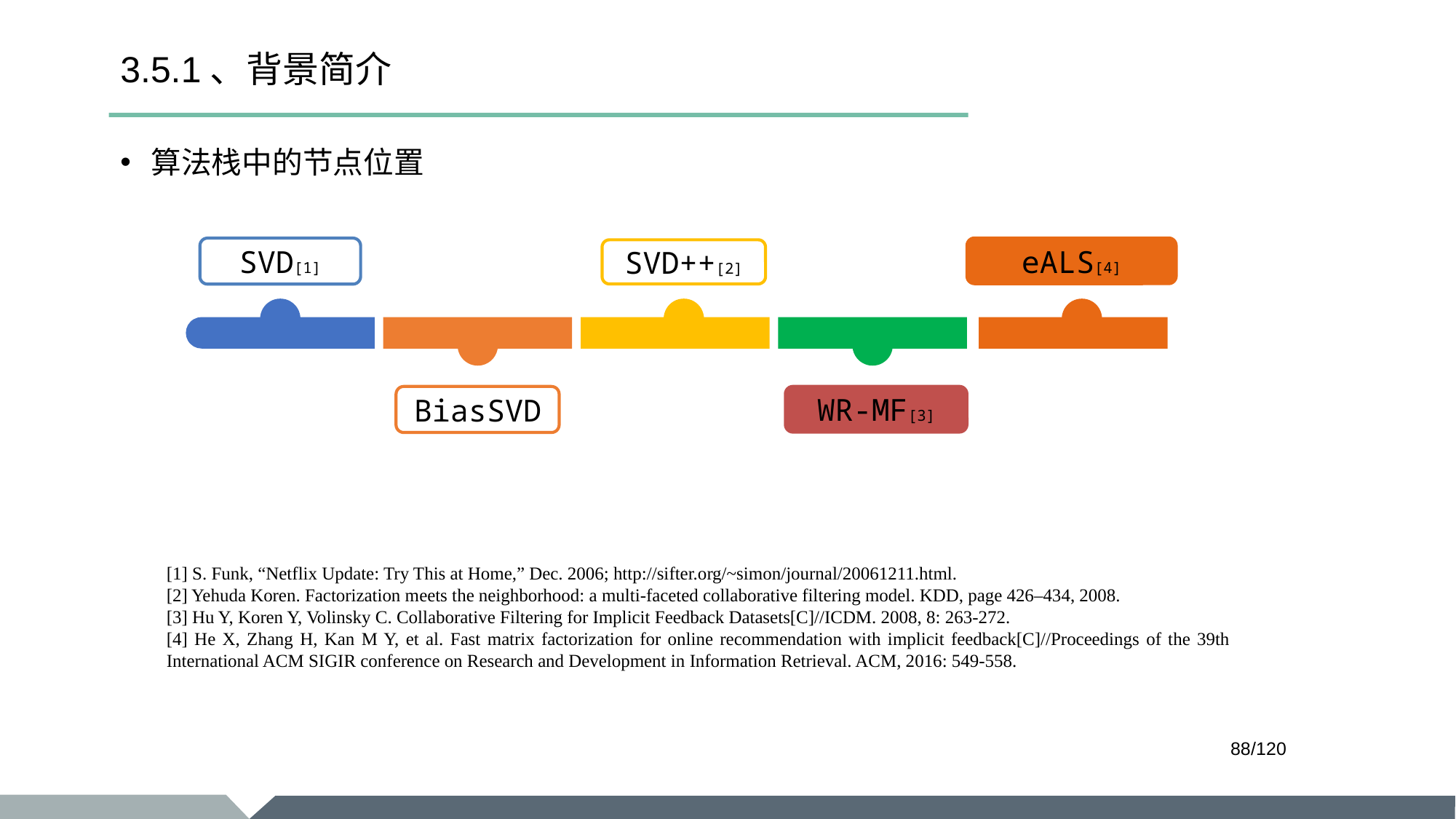

# 3.5.1、背景简介
算法栈中的节点位置

eALS[4]

WR-MF[3]
SVD[1]

SVD++[2]

BiasSVD
[1] S. Funk, “Netflix Update: Try This at Home,” Dec. 2006; http://sifter.org/~simon/journal/20061211.html.
[2] Yehuda Koren. Factorization meets the neighborhood: a multi-faceted collaborative filtering model. KDD, page 426–434, 2008.
[3] Hu Y, Koren Y, Volinsky C. Collaborative Filtering for Implicit Feedback Datasets[C]//ICDM. 2008, 8: 263-272.
[4] He X, Zhang H, Kan M Y, et al. Fast matrix factorization for online recommendation with implicit feedback[C]//Proceedings of the 39th International ACM SIGIR conference on Research and Development in Information Retrieval. ACM, 2016: 549-558.

88/120